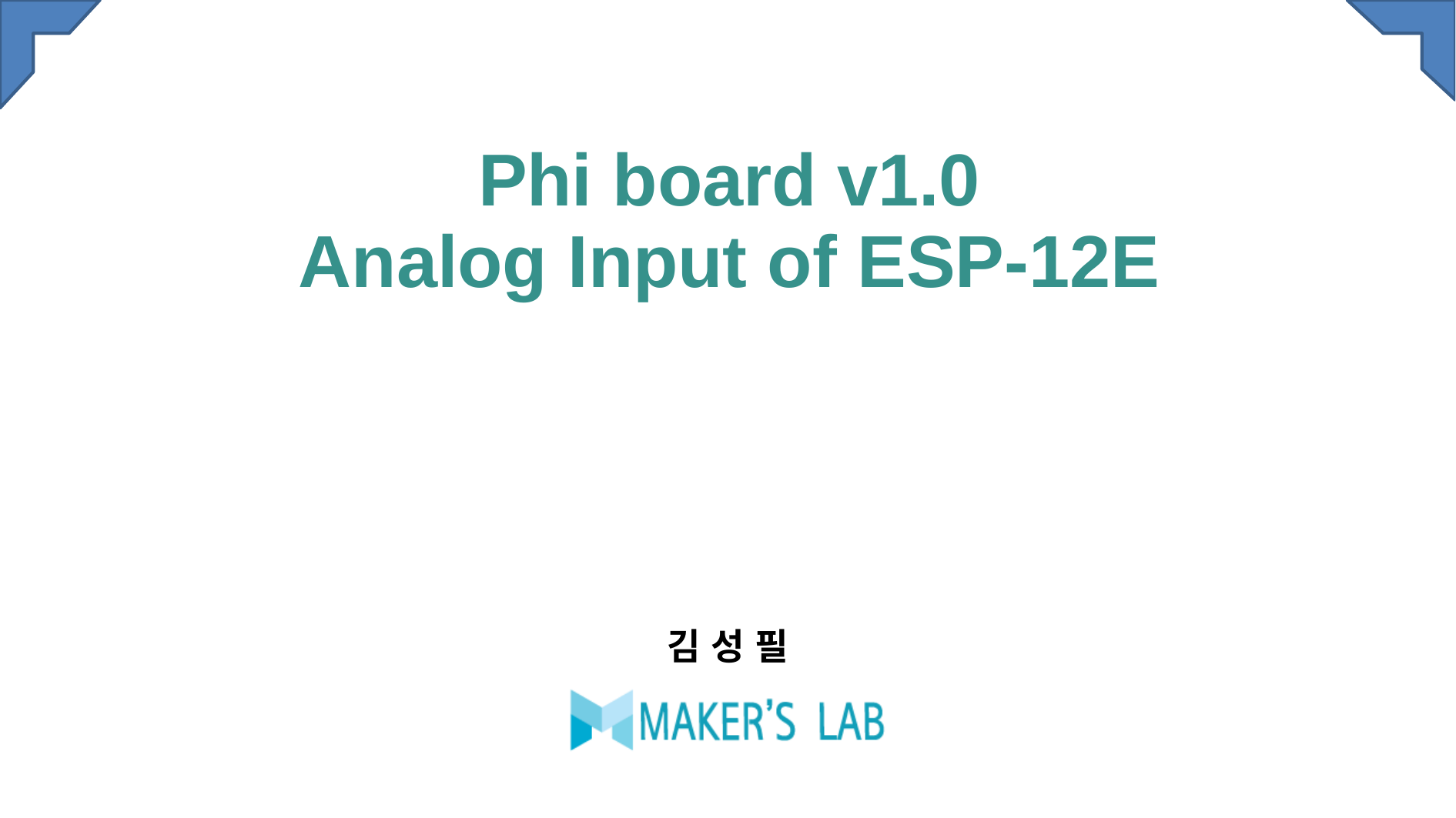

# Phi board v1.0 Analog Input of ESP-12E

김 성 필